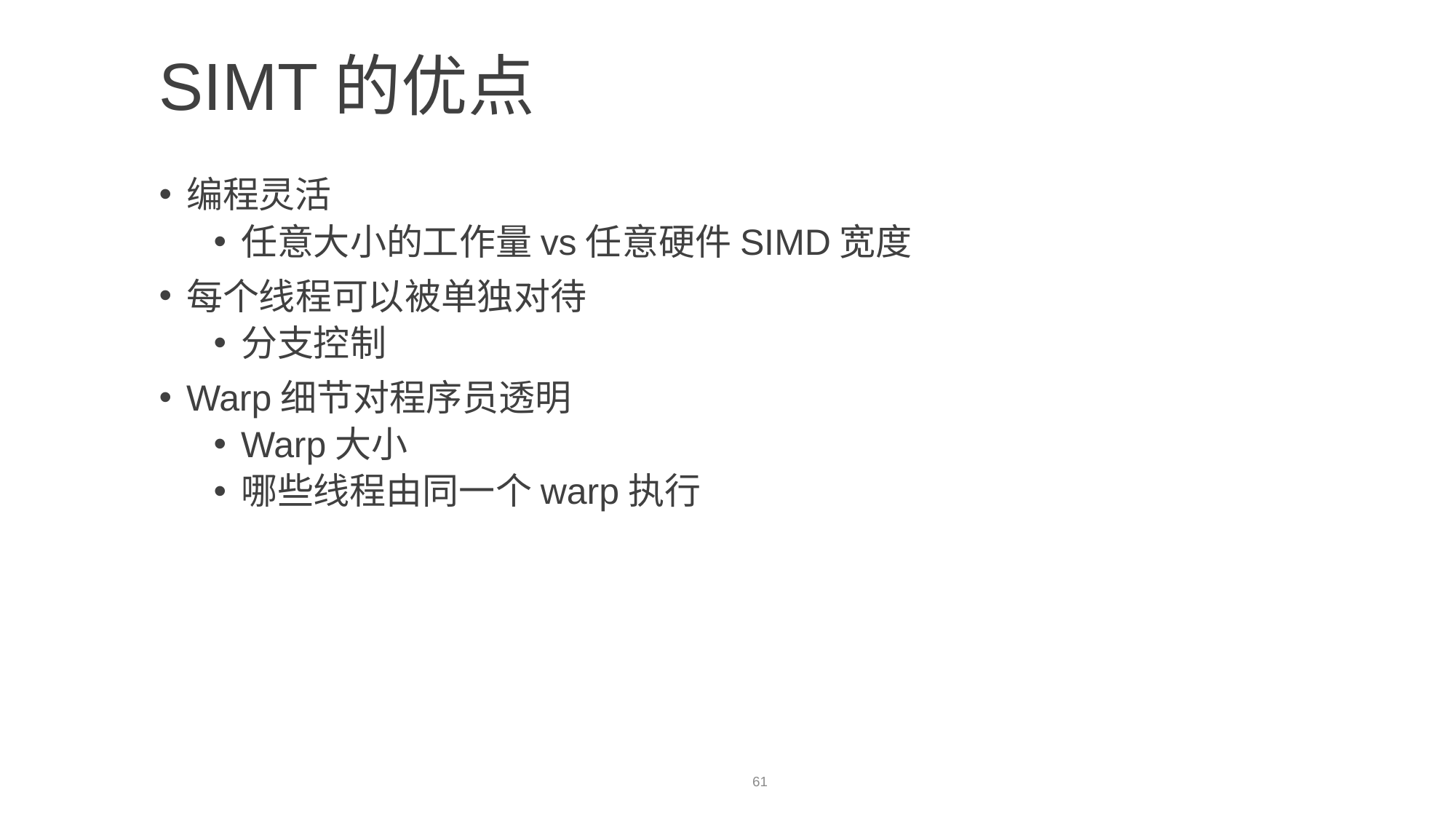

SIMT的优点
编程灵活
任意大小的工作量vs任意硬件SIMD宽度
每个线程可以被单独对待
分支控制
Warp细节对程序员透明
Warp大小
哪些线程由同一个warp执行
61